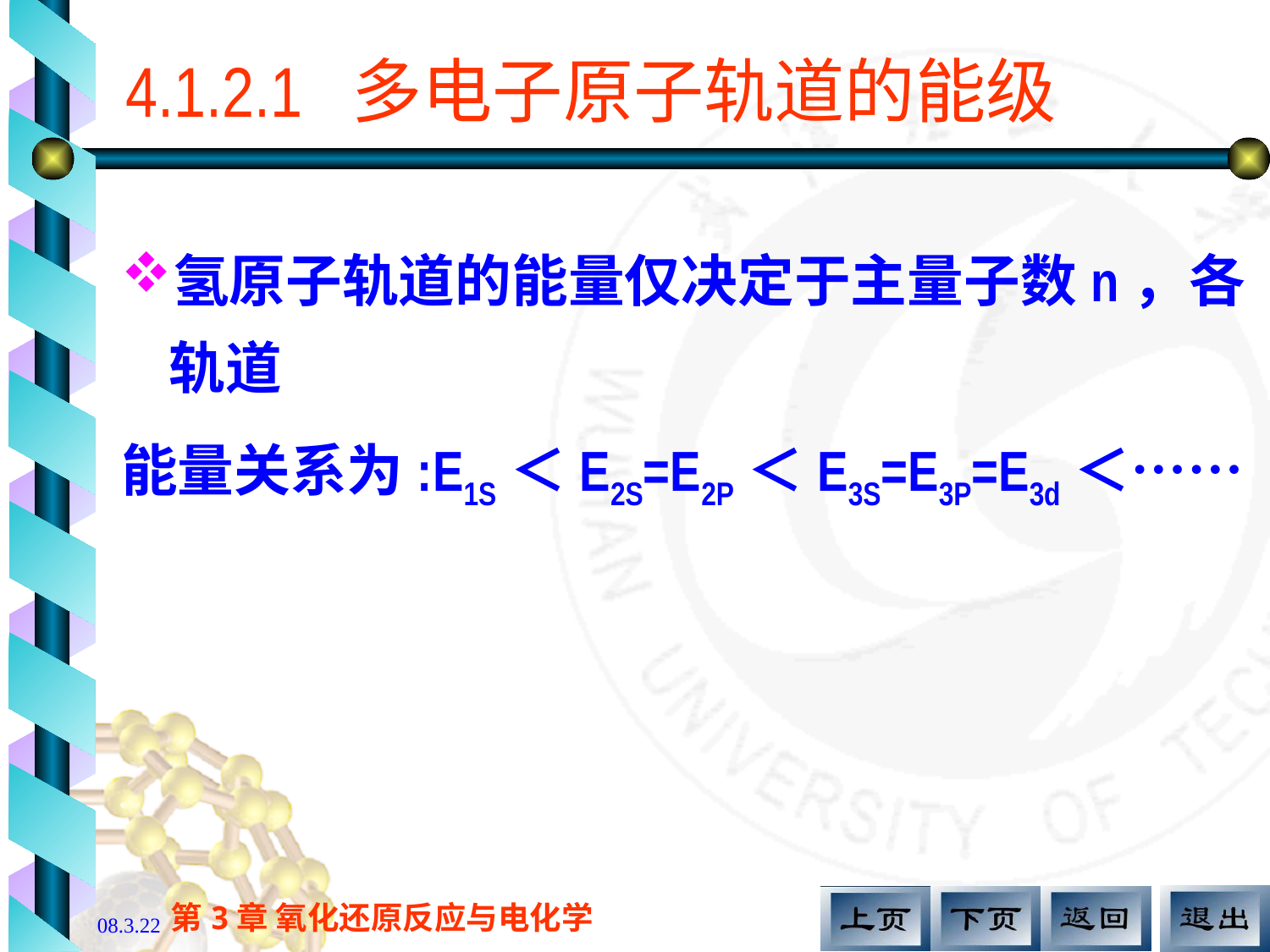

# 4.1.2.1  多电子原子轨道的能级
氢原子轨道的能量仅决定于主量子数n，各轨道
能量关系为:E1S＜E2S=E2P＜E3S=E3P=E3d＜……